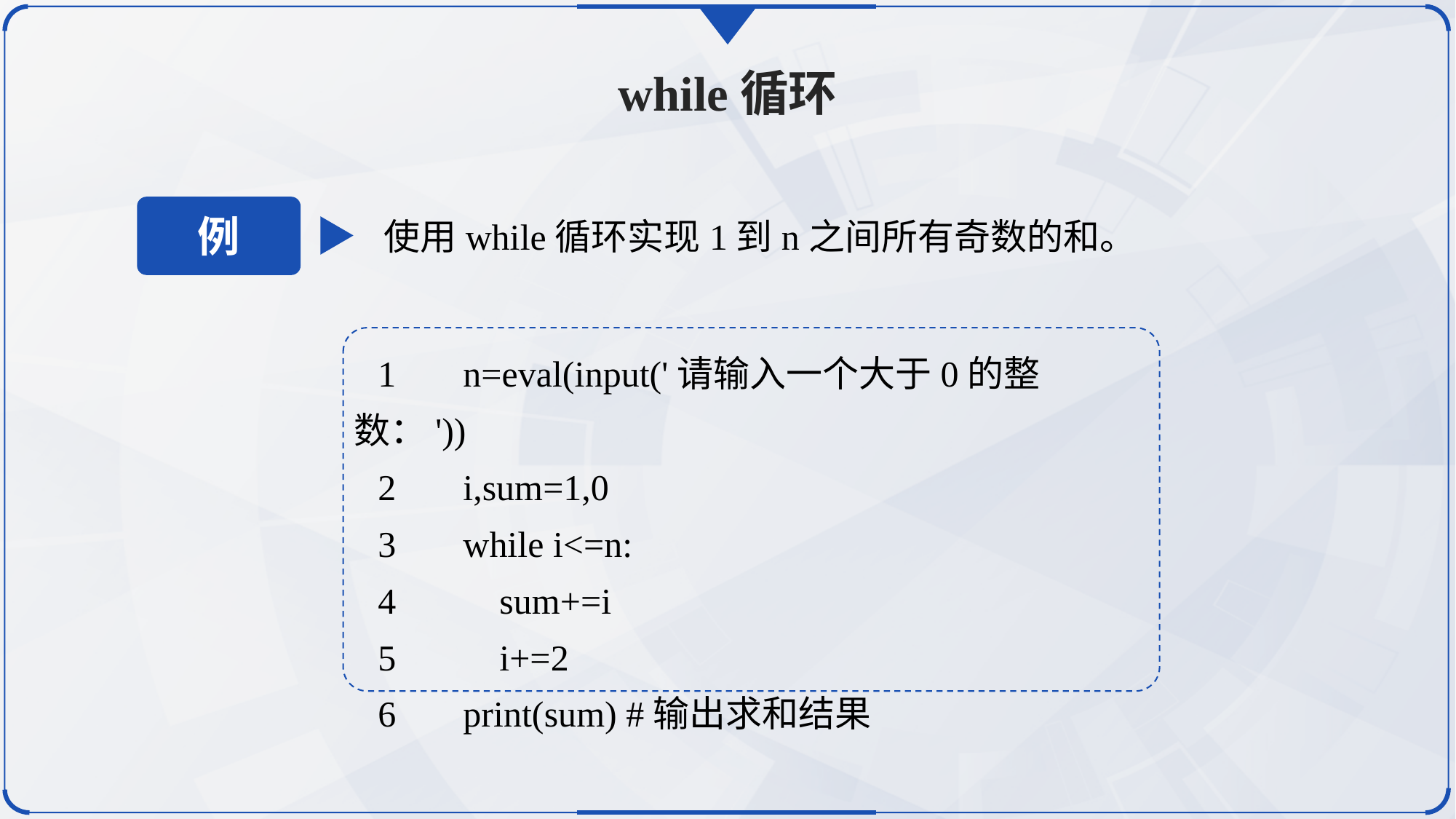

while循环

例
使用while循环实现1到n之间所有奇数的和。

1	n=eval(input('请输入一个大于0的整数：'))
2	i,sum=1,0
3	while i<=n:
4	    sum+=i
5	    i+=2
6	print(sum) #输出求和结果